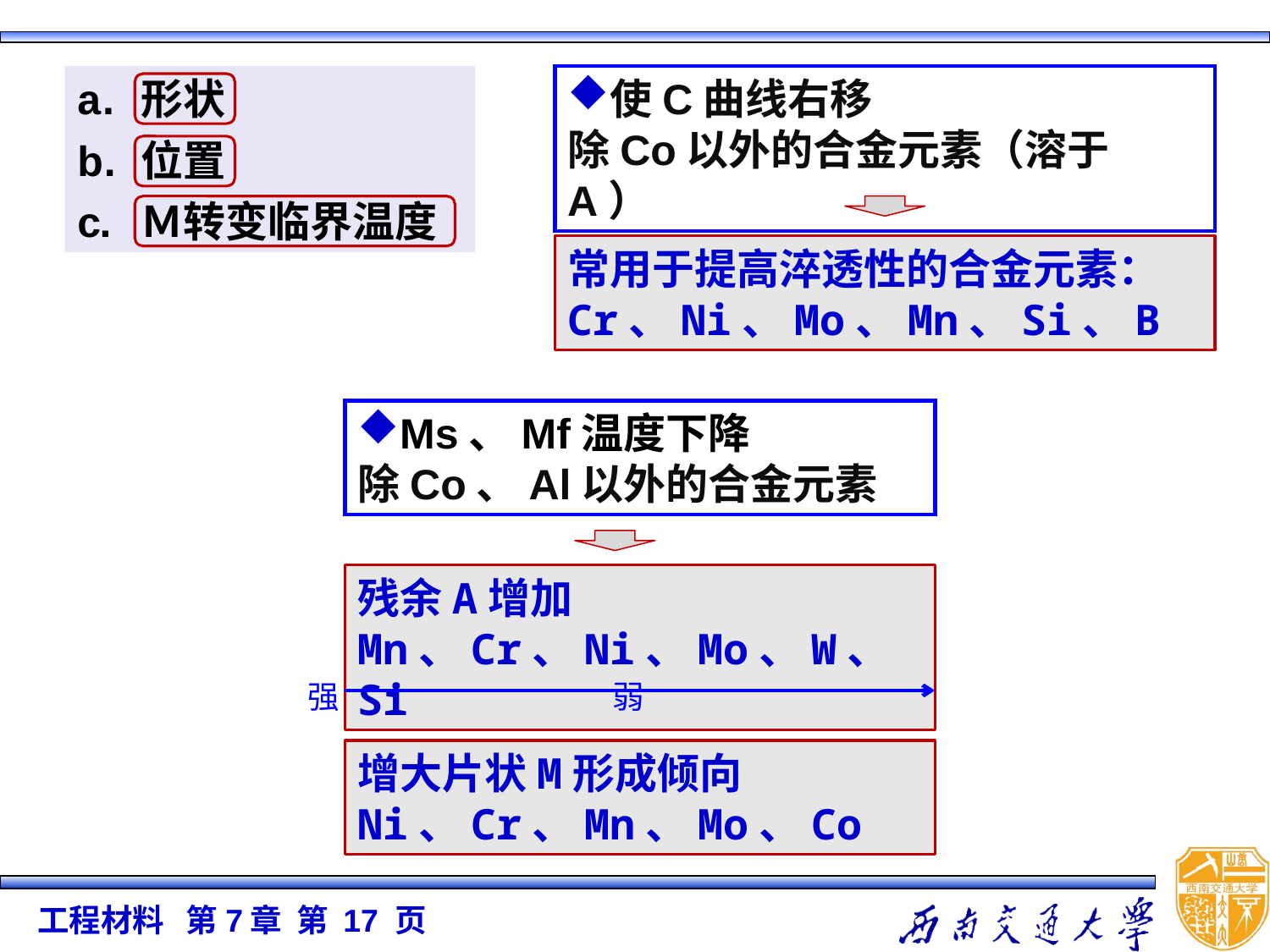

形状
位置
Ｍ转变临界温度
使C曲线右移
除Co以外的合金元素（溶于A）

常用于提高淬透性的合金元素：
Cr、Ni、Mo、Mn、Si、B
Ms、Mf温度下降
除Co、Al以外的合金元素

残余A增加
Mn、Cr、Ni、Mo、W、Si
强                                      弱
增大片状M形成倾向
Ni、Cr、Mn、Mo、Co